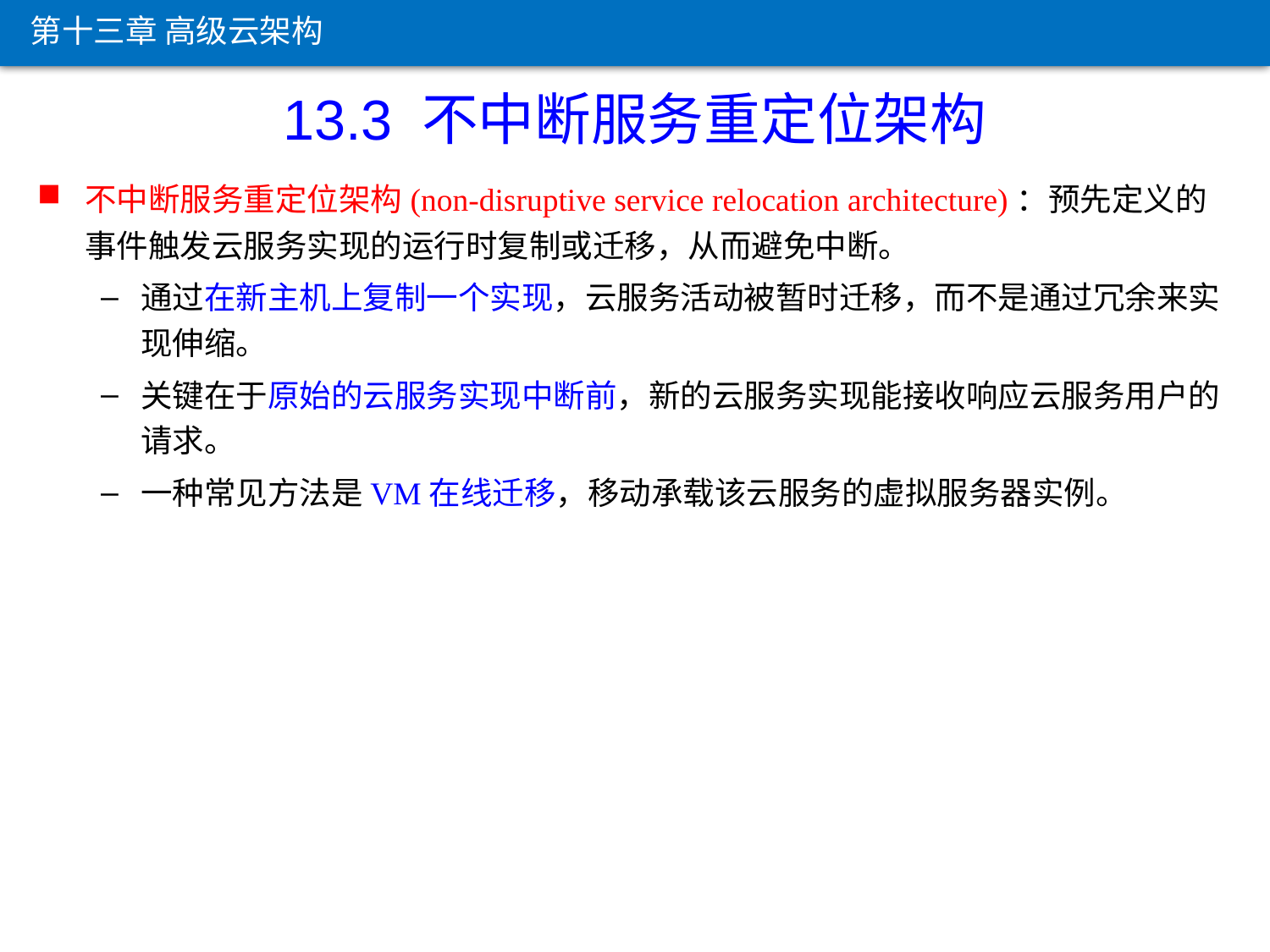

第十三章 高级云架构
13.3 不中断服务重定位架构
不中断服务重定位架构(non-disruptive service relocation architecture)：预先定义的事件触发云服务实现的运行时复制或迁移，从而避免中断。
通过在新主机上复制一个实现，云服务活动被暂时迁移，而不是通过冗余来实现伸缩。
关键在于原始的云服务实现中断前，新的云服务实现能接收响应云服务用户的请求。
一种常见方法是VM在线迁移，移动承载该云服务的虚拟服务器实例。

18